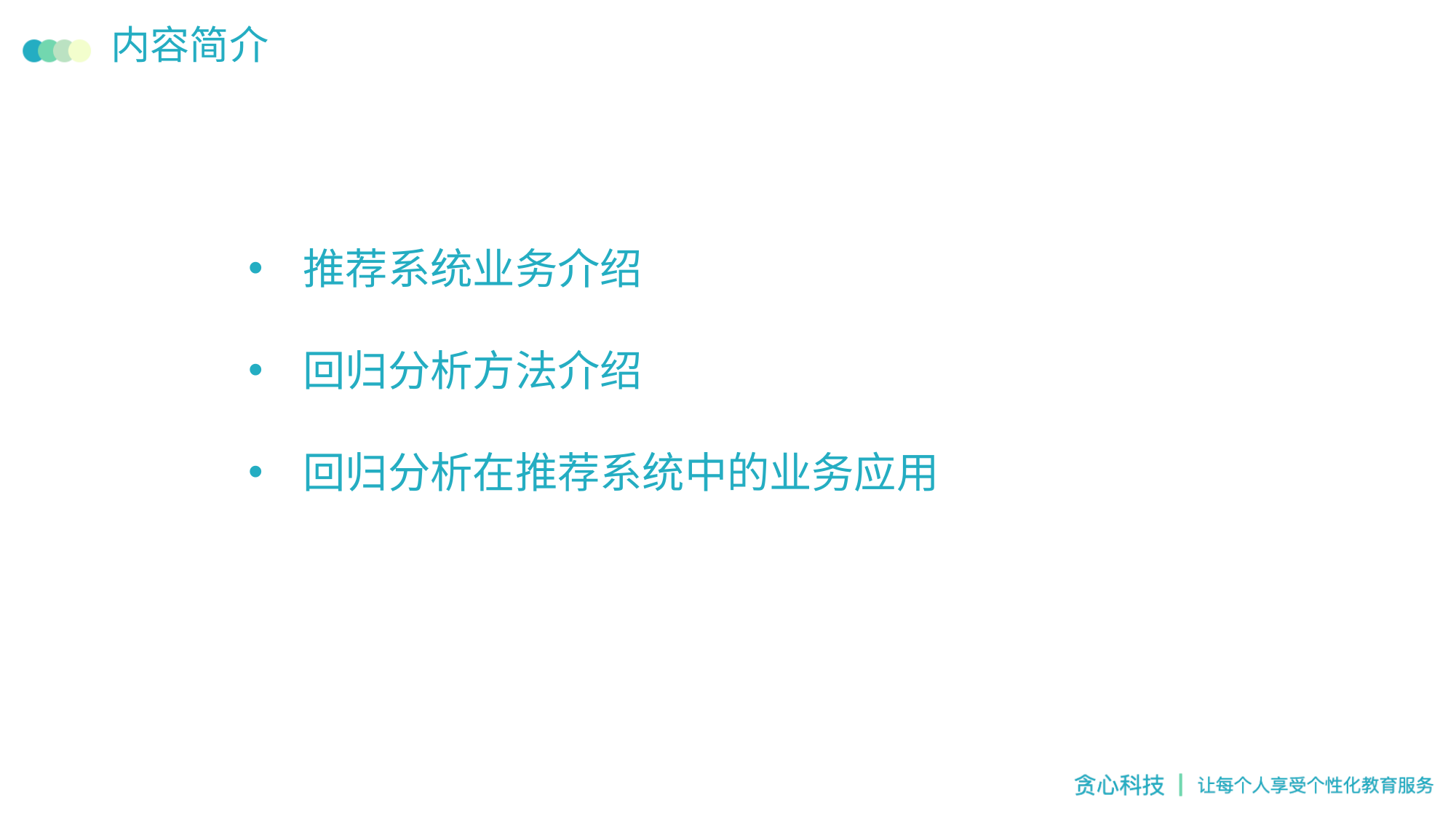

# 内容简介
推荐系统业务介绍
回归分析方法介绍
回归分析在推荐系统中的业务应用